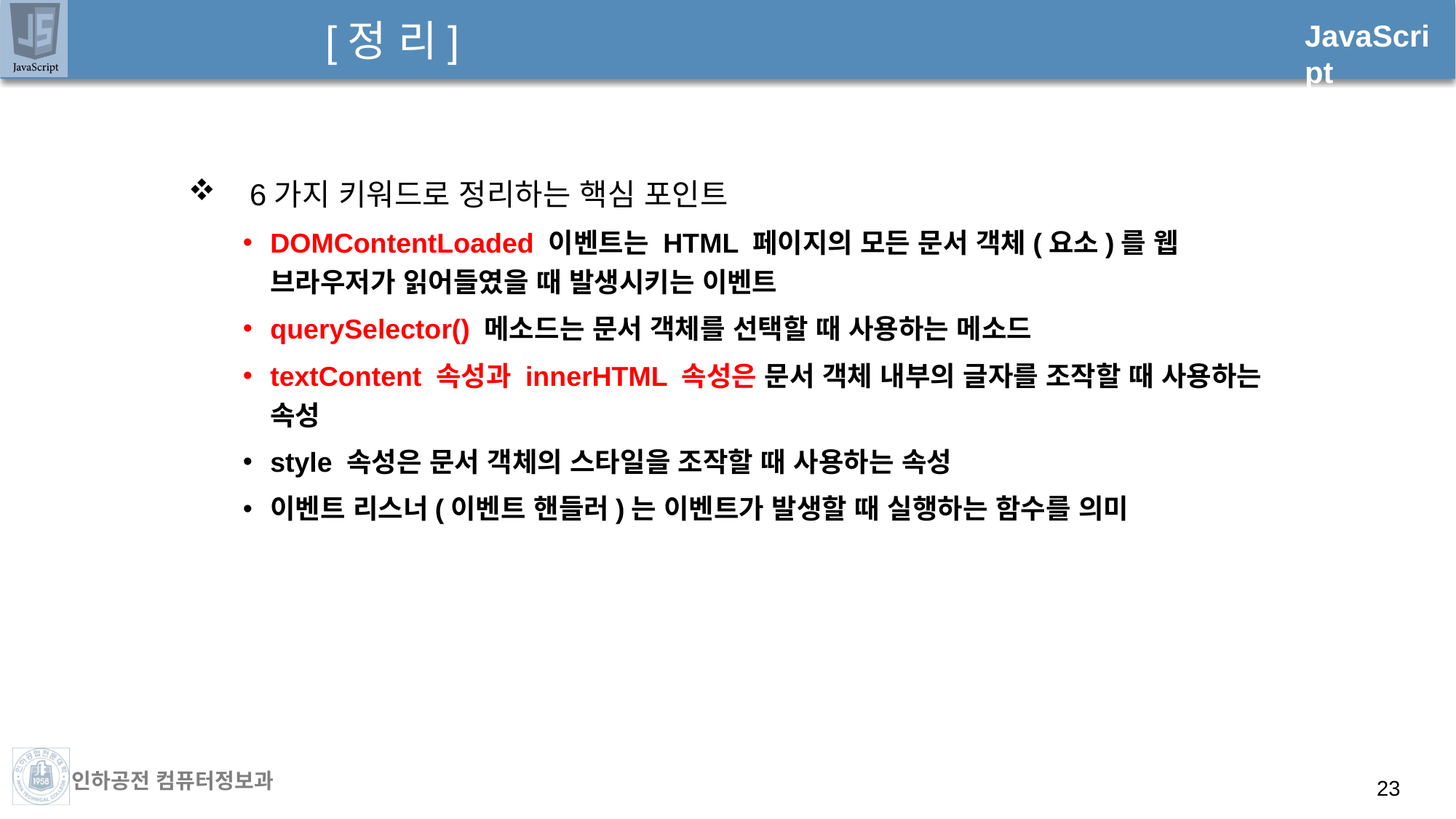

# [정 리]
    6가지 키워드로 정리하는 핵심 포인트
DOMContentLoaded 이벤트는 HTML 페이지의 모든 문서 객체(요소)를 웹 브라우저가 읽어들였을 때 발생시키는 이벤트
querySelector() 메소드는 문서 객체를 선택할 때 사용하는 메소드
textContent 속성과 innerHTML 속성은 문서 객체 내부의 글자를 조작할 때 사용하는 속성
style 속성은 문서 객체의 스타일을 조작할 때 사용하는 속성
이벤트 리스너(이벤트 핸들러)는 이벤트가 발생할 때 실행하는 함수를 의미